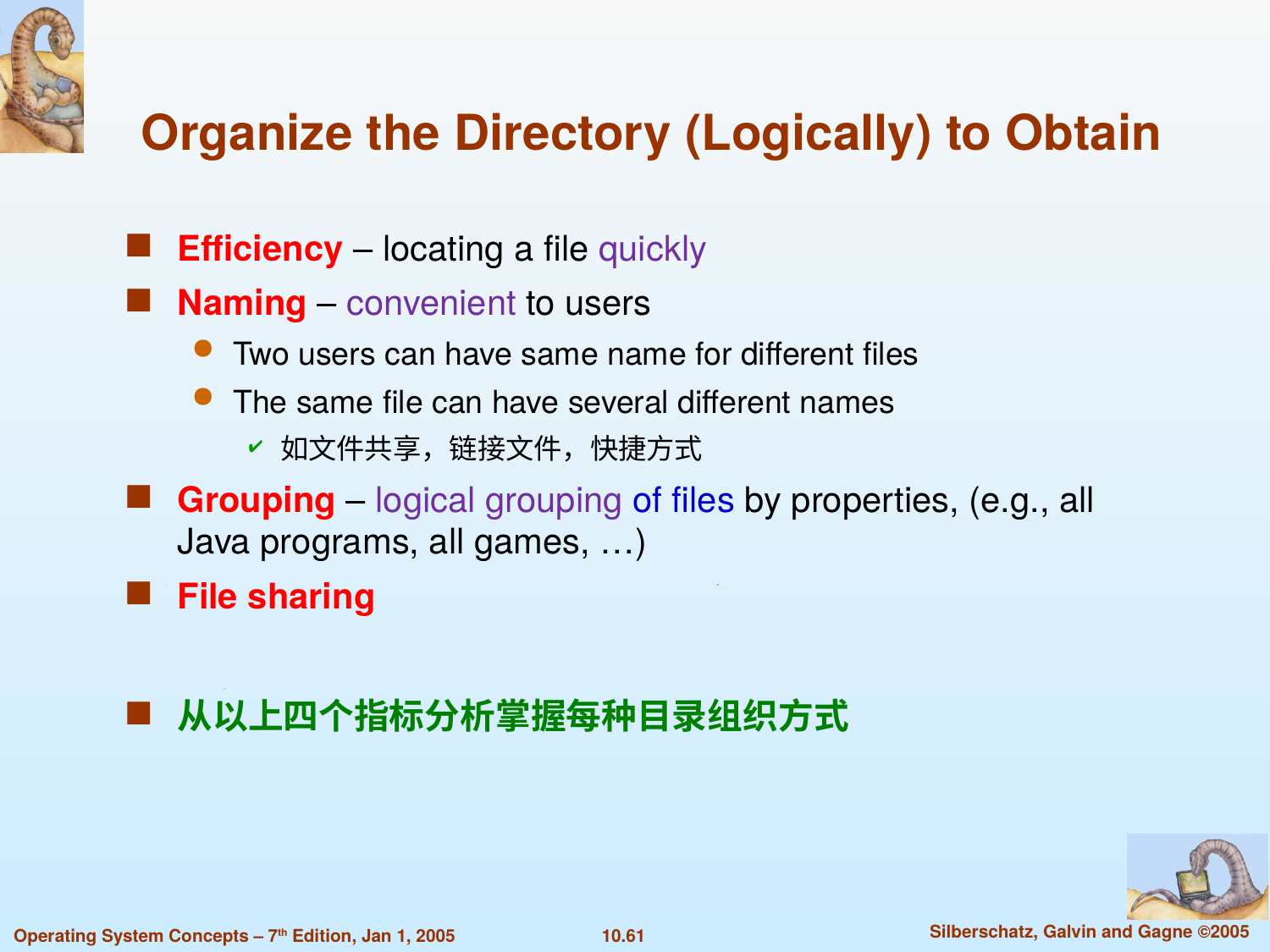

Organize the Directory (Logically) to Obtain
Efficiency – locating a file quickly
Naming – convenient to users
Two users can have same name for different files
The same file can have several different names
如文件共享，链接文件，快捷方式
Grouping – logical grouping of files by properties, (e.g., all Java programs, all games, …)
File sharing

从以上四个指标分析掌握每种目录组织方式